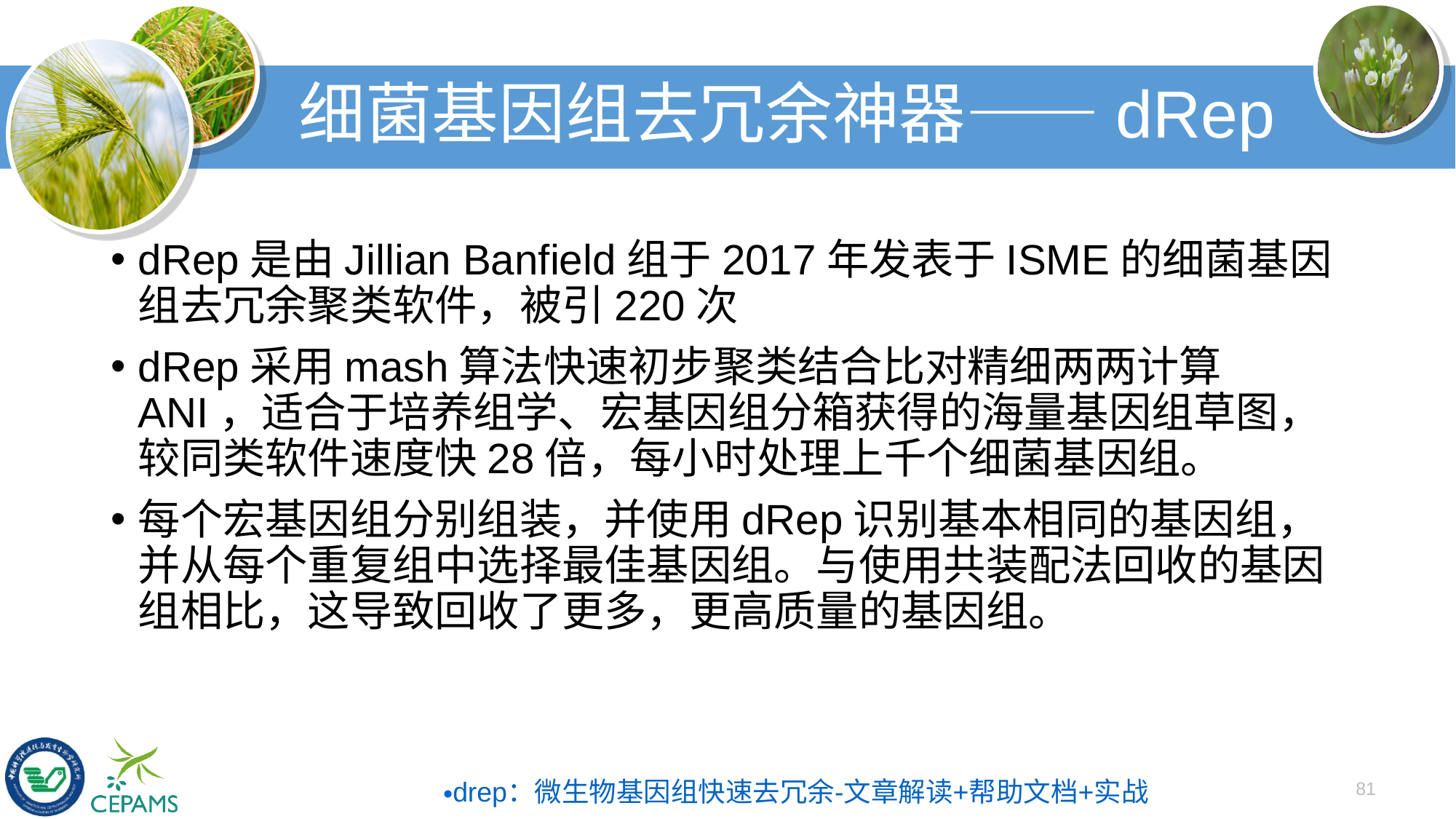

# 细菌基因组去冗余神器——dRep
dRep是由Jillian Banfield组于2017年发表于ISME的细菌基因组去冗余聚类软件，被引220次
dRep采用mash算法快速初步聚类结合比对精细两两计算ANI，适合于培养组学、宏基因组分箱获得的海量基因组草图，较同类软件速度快28倍，每小时处理上千个细菌基因组。
每个宏基因组分别组装，并使用dRep识别基本相同的基因组，并从每个重复组中选择最佳基因组。与使用共装配法回收的基因组相比，这导致回收了更多，更高质量的基因组。

81
drep：微生物基因组快速去冗余-文章解读+帮助文档+实战